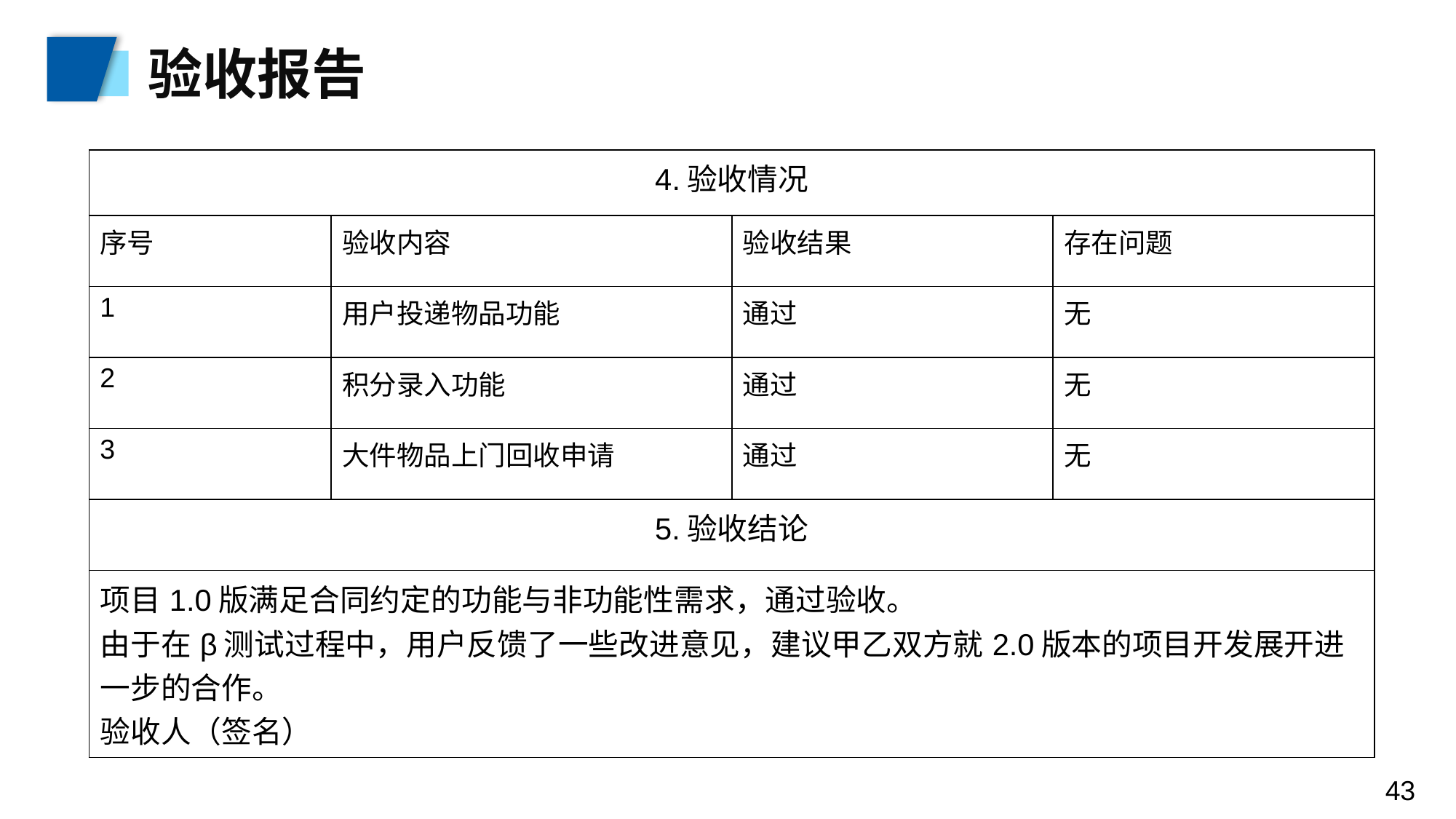

验收报告
| 4.验收情况 |
| --- |
| 序号 | 验收内容 | 验收结果 | 存在问题 |
| --- | --- | --- | --- |
| 1 | 用户投递物品功能 | 通过 | 无 |
| 2 | 积分录入功能 | 通过 | 无 |
| 3 | 大件物品上门回收申请 | 通过 | 无 |
| 5.验收结论 |  |  |  |
| 项目1.0版满足合同约定的功能与非功能性需求，通过验收。 由于在β测试过程中，用户反馈了一些改进意见，建议甲乙双方就2.0版本的项目开发展开进一步的合作。 验收人（签名） |  |  |  |
43